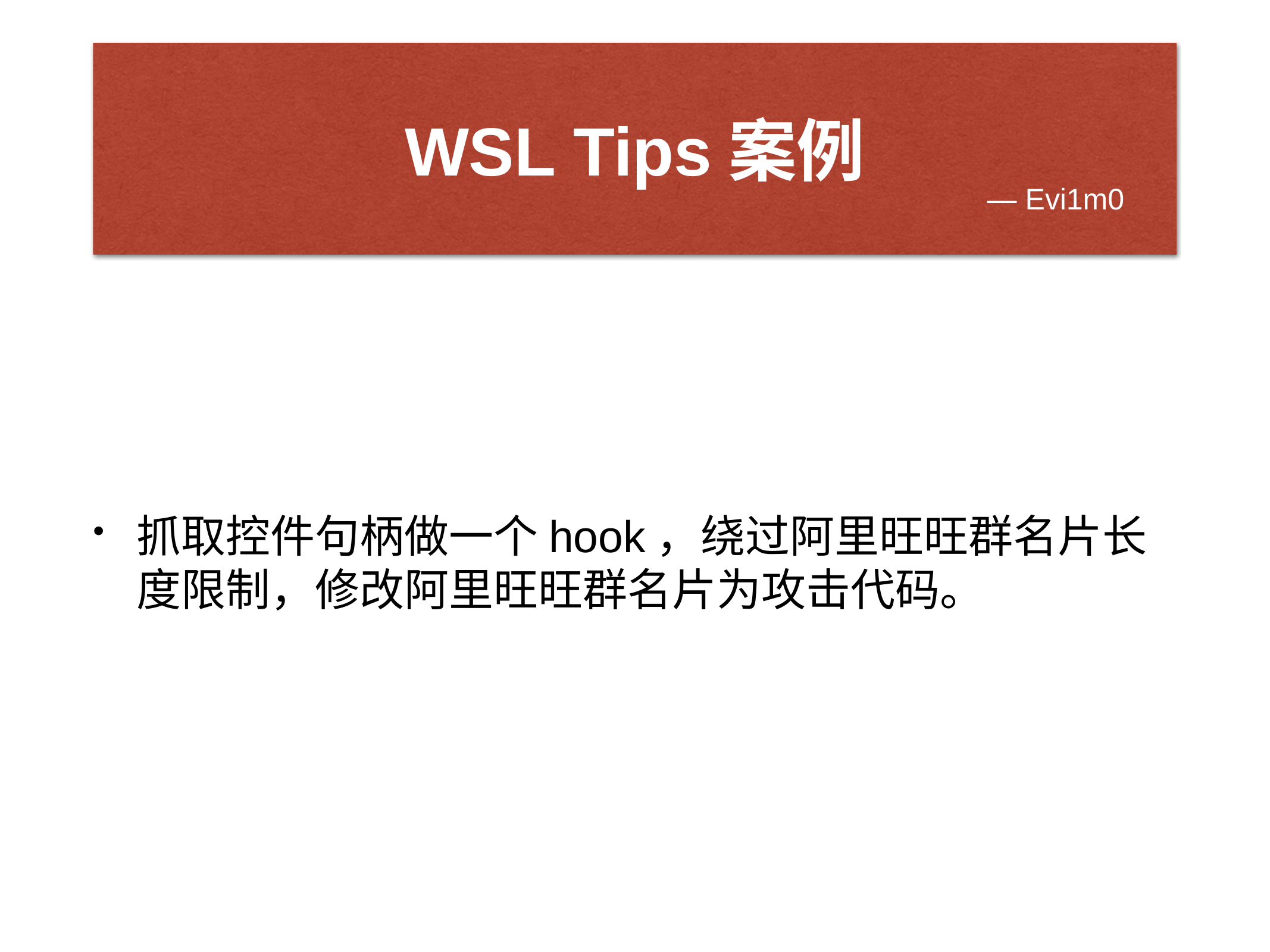

# WSL Tips案例
— Evi1m0
抓取控件句柄做一个hook，绕过阿里旺旺群名片长度限制，修改阿里旺旺群名片为攻击代码。